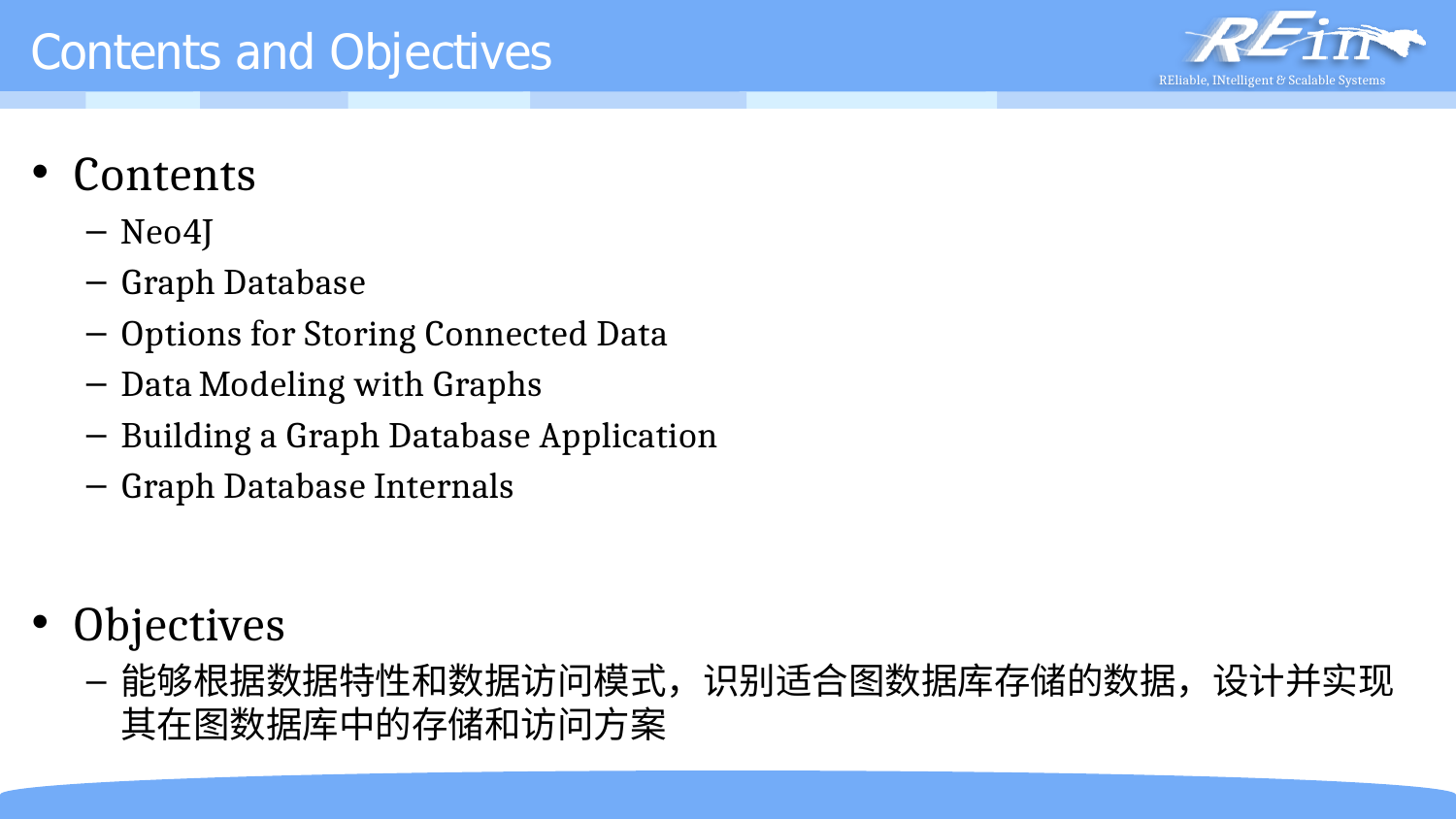

# Contents and Objectives
Contents
Neo4J
Graph Database
Options for Storing Connected Data
Data Modeling with Graphs
Building a Graph Database Application
Graph Database Internals

Objectives
能够根据数据特性和数据访问模式，识别适合图数据库存储的数据，设计并实现其在图数据库中的存储和访问方案

2